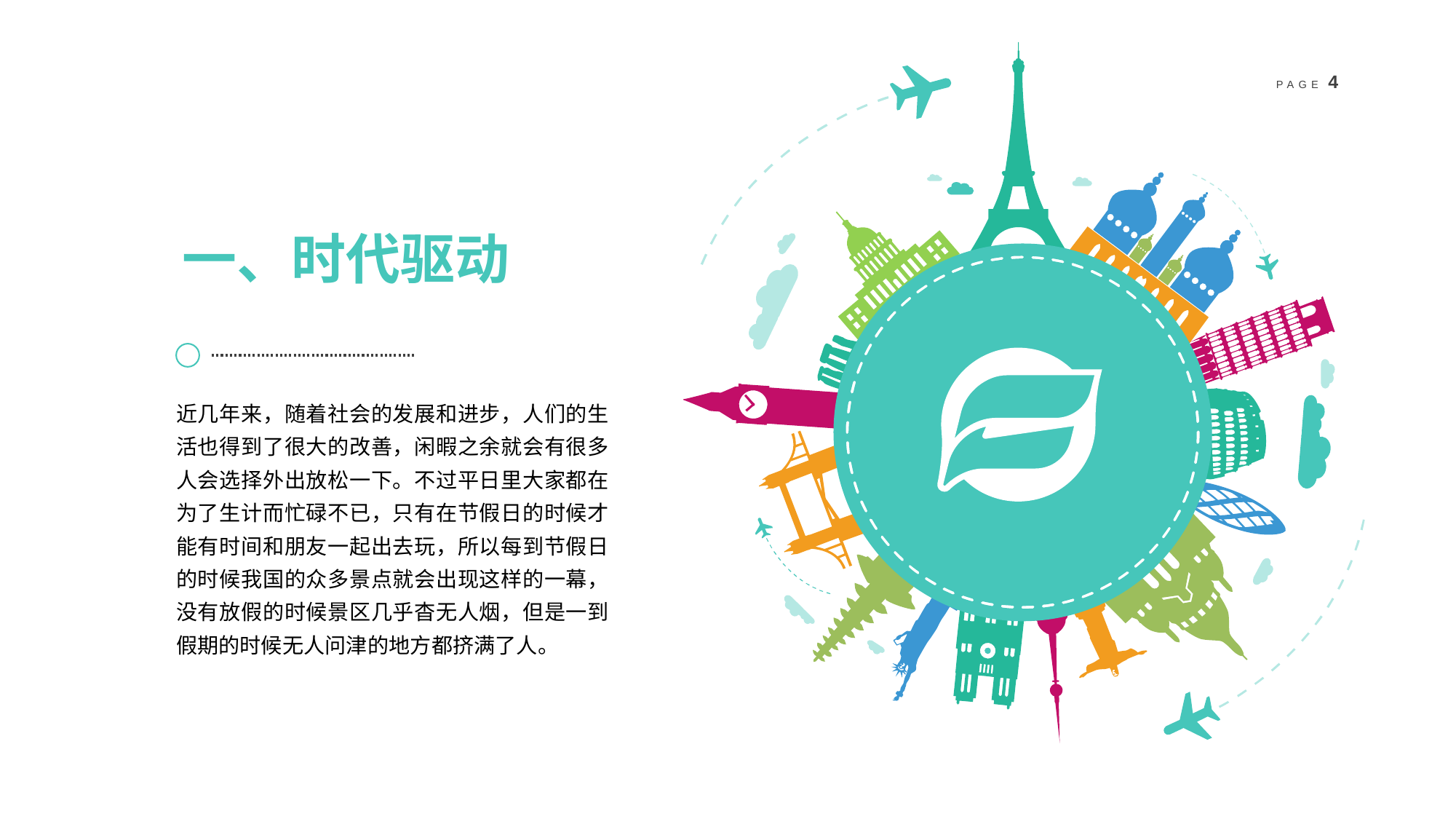

一、时代驱动

近几年来，随着社会的发展和进步，人们的生活也得到了很大的改善，闲暇之余就会有很多人会选择外出放松一下。不过平日里大家都在为了生计而忙碌不已，只有在节假日的时候才能有时间和朋友一起出去玩，所以每到节假日的时候我国的众多景点就会出现这样的一幕，没有放假的时候景区几乎杳无人烟，但是一到假期的时候无人问津的地方都挤满了人。